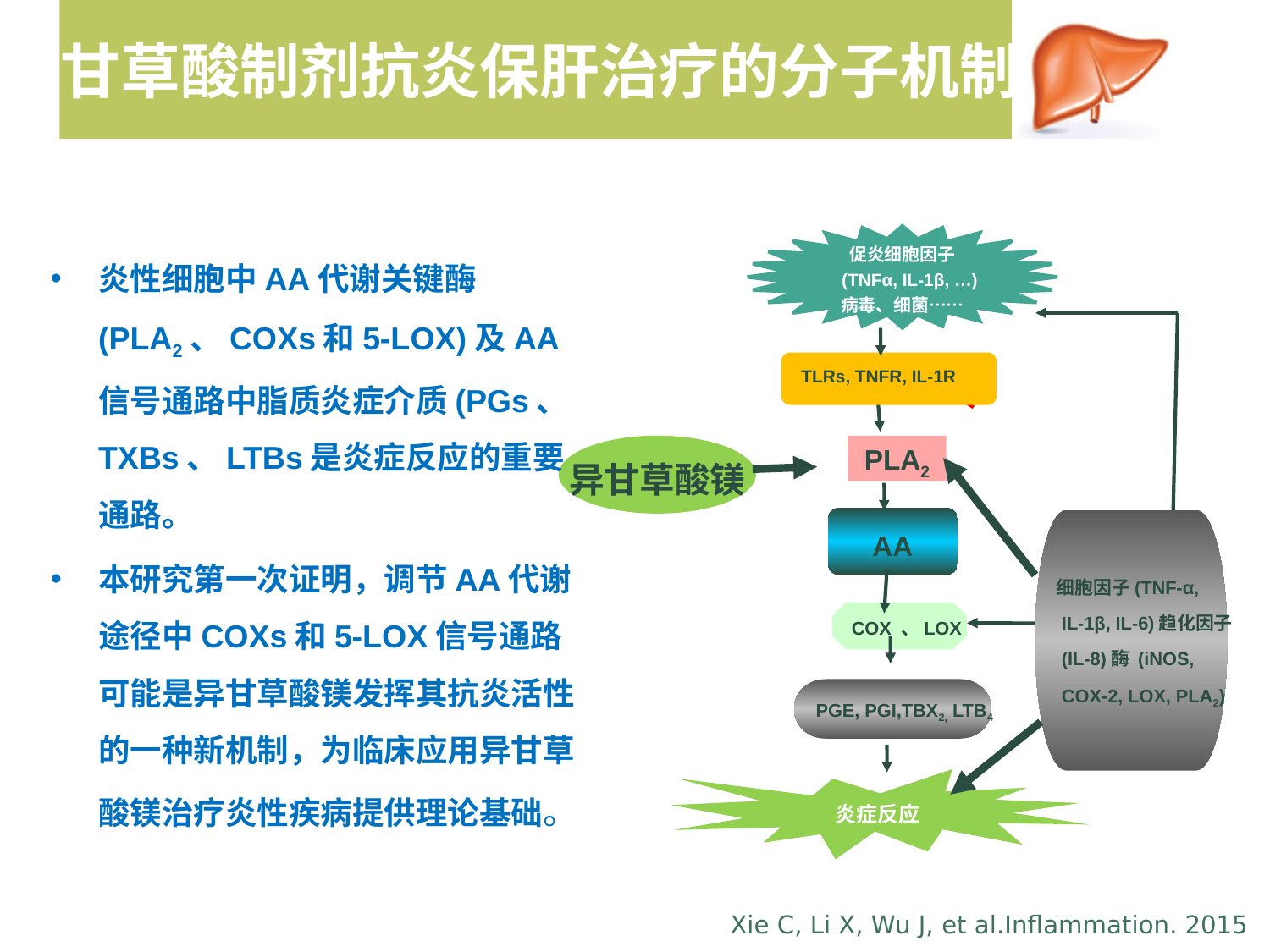

甘草酸制剂抗炎保肝治疗的分子机制
促炎细胞因子
   (TNFα, IL-1β, …)
病毒、细菌……

 TLRs, TNFR, IL-1R

异甘草酸镁

AA
细胞因子(TNF-α,
 IL-1β, IL-6)趋化因子
 (IL-8)酶 (iNOS,
 COX-2, LOX, PLA2)

COX 、LOX
PGE, PGI,TBX2, LTB4

炎症反应
炎性细胞中AA代谢关键酶(PLA2、COXs和5-LOX)及AA信号通路中脂质炎症介质(PGs、TXBs、LTBs是炎症反应的重要通路。
本研究第一次证明，调节AA代谢途径中COXs和5-LOX信号通路可能是异甘草酸镁发挥其抗炎活性的一种新机制，为临床应用异甘草酸镁治疗炎性疾病提供理论基础。

PLA2

Xie C, Li X, Wu J, et al.Inflammation. 2015